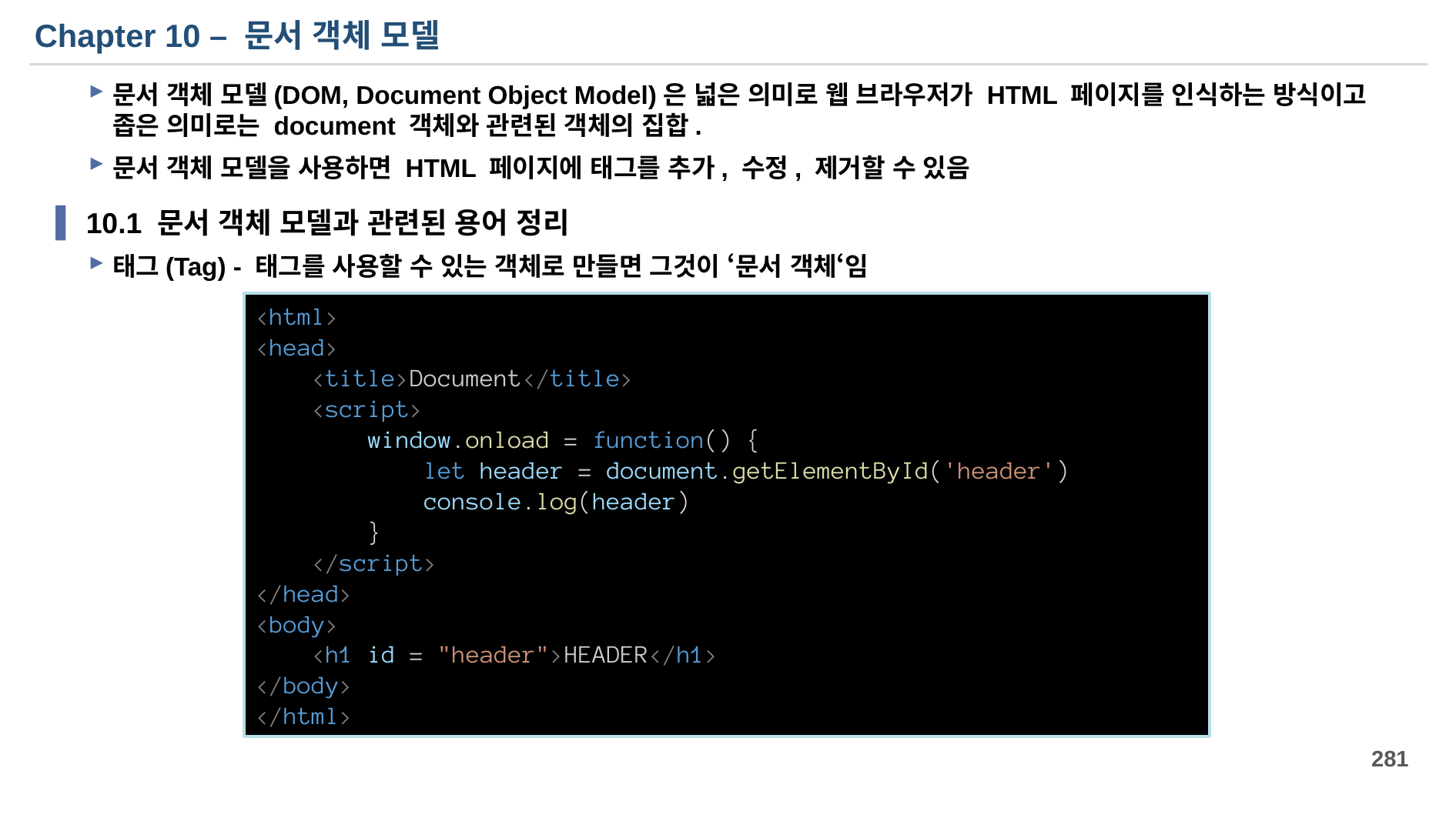

# Chapter 10 – 문서 객체 모델
문서 객체 모델(DOM, Document Object Model)은 넓은 의미로 웹 브라우저가 HTML 페이지를 인식하는 방식이고 좁은 의미로는 document 객체와 관련된 객체의 집합.
문서 객체 모델을 사용하면 HTML 페이지에 태그를 추가, 수정, 제거할 수 있음
10.1 문서 객체 모델과 관련된 용어 정리
태그(Tag) - 태그를 사용할 수 있는 객체로 만들면 그것이 ‘문서 객체‘임
<html>
<head>
    <title>Document</title>
    <script>
        window.onload = function() {
            let header = document.getElementById('header')
            console.log(header)
        }
    </script>
</head>
<body>
    <h1 id = "header">HEADER</h1>
</body>
</html>
281